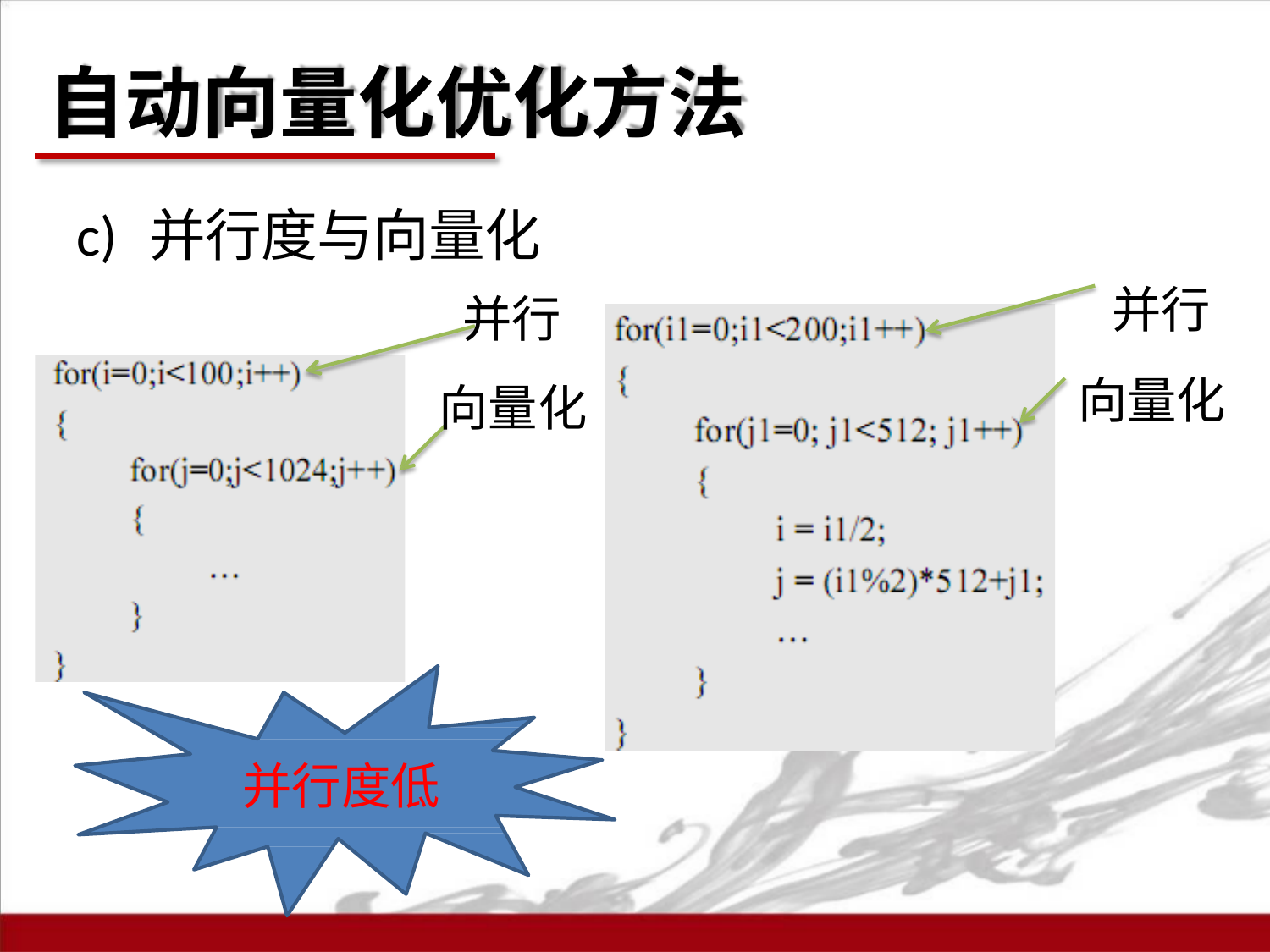

# 自动向量化优化方法
c)	并行度与向量化
并行
向量化
并行 向量化

并行度低

67